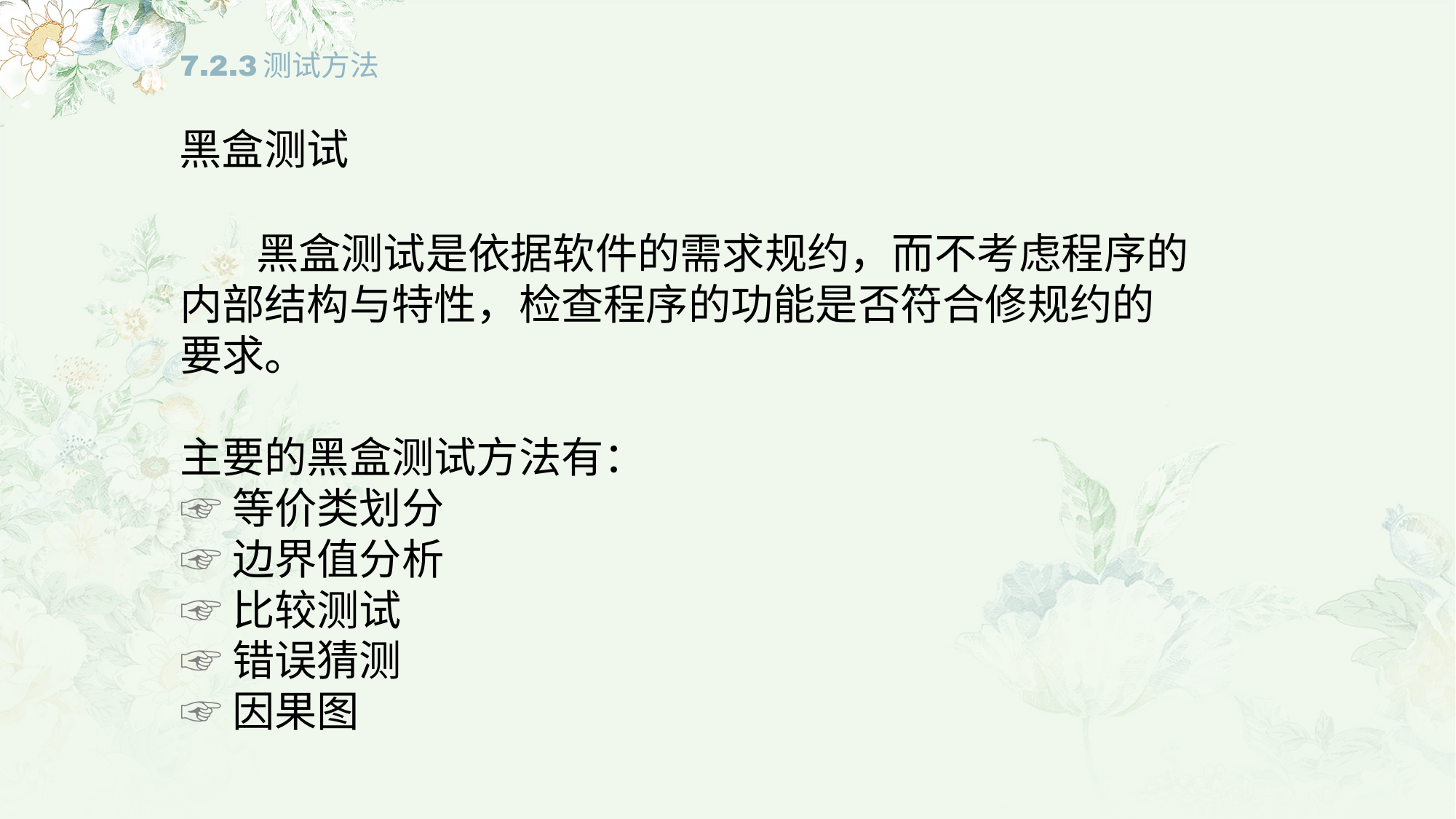

# 7.2.3测试方法
黑盒测试
       黑盒测试是依据软件的需求规约，而不考虑程序的内部结构与特性，检查程序的功能是否符合修规约的要求。

主要的黑盒测试方法有：
☞等价类划分
☞边界值分析
☞比较测试
☞错误猜测
☞因果图